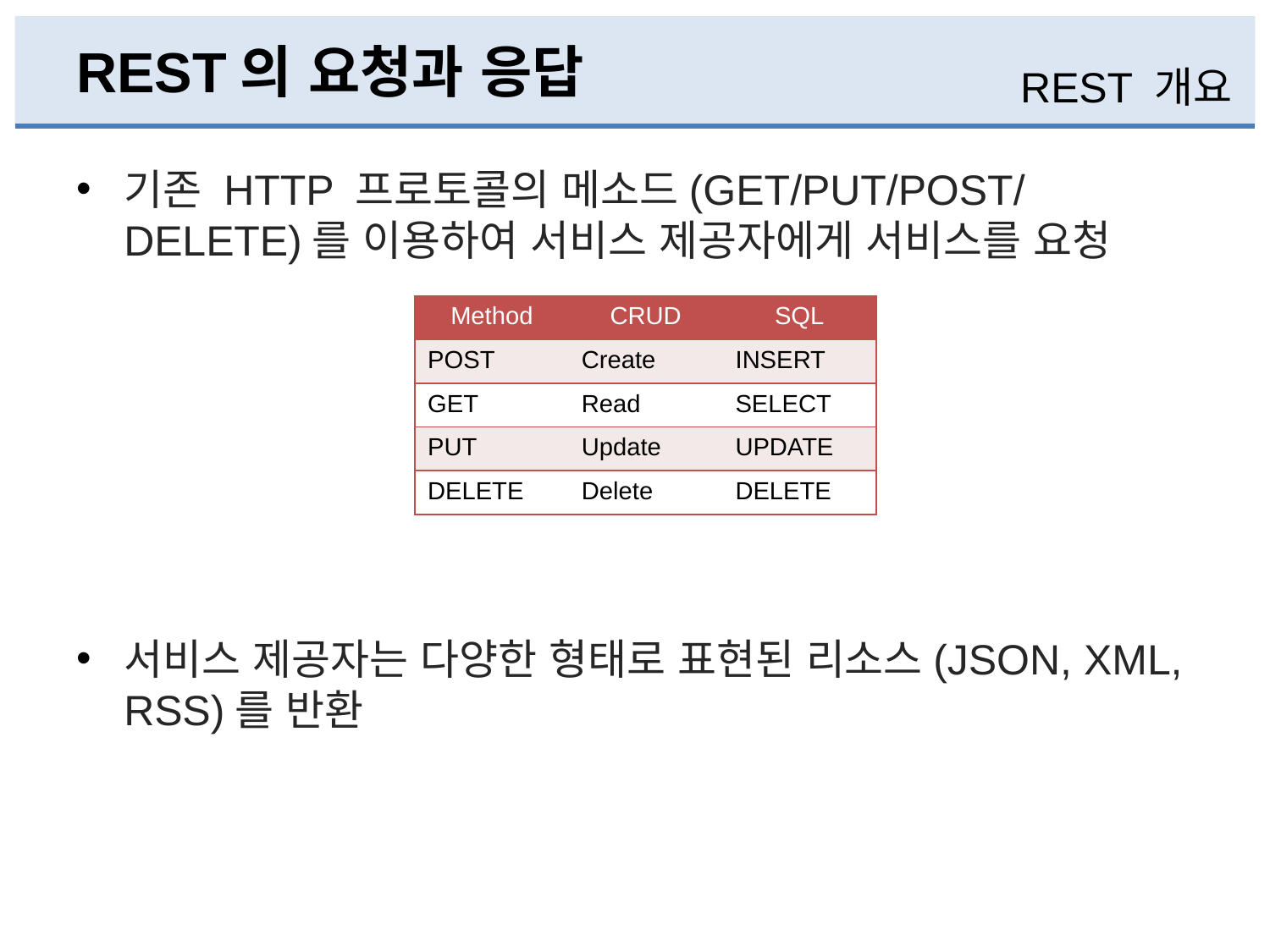

# REST의 요청과 응답
REST 개요
기존 HTTP 프로토콜의 메소드(GET/PUT/POST/DELETE)를 이용하여 서비스 제공자에게 서비스를 요청

서비스 제공자는 다양한 형태로 표현된 리소스(JSON, XML, RSS)를 반환
| Method | CRUD | SQL |
| --- | --- | --- |
| POST | Create | INSERT |
| GET | Read | SELECT |
| PUT | Update | UPDATE |
| DELETE | Delete | DELETE |